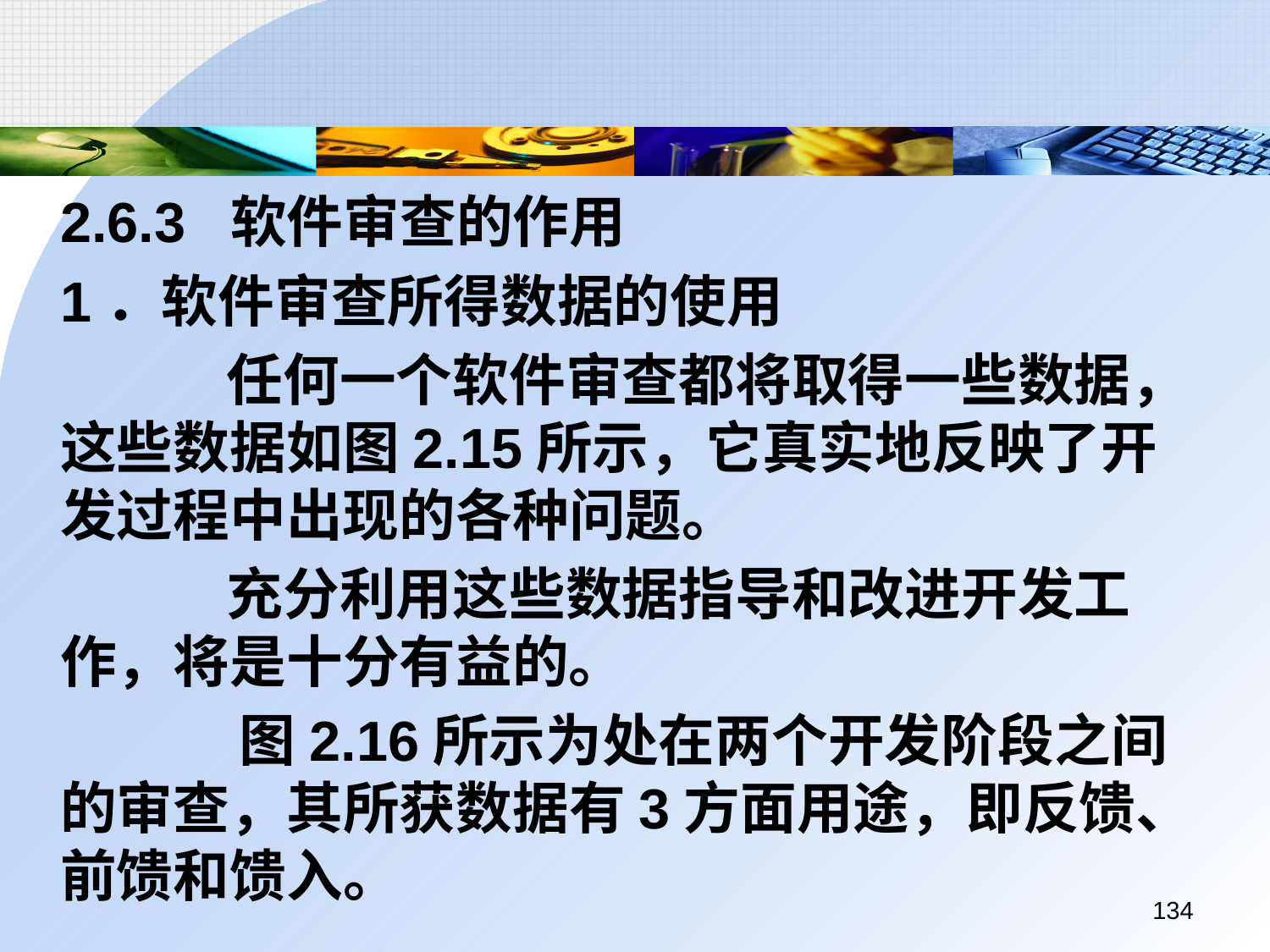

2.6.3  软件审查的作用
	1．软件审查所得数据的使用
		  任何一个软件审查都将取得一些数据，这些数据如图2.15所示，它真实地反映了开发过程中出现的各种问题。
		  充分利用这些数据指导和改进开发工作，将是十分有益的。
		   图2.16所示为处在两个开发阶段之间的审查，其所获数据有3方面用途，即反馈、前馈和馈入。
134